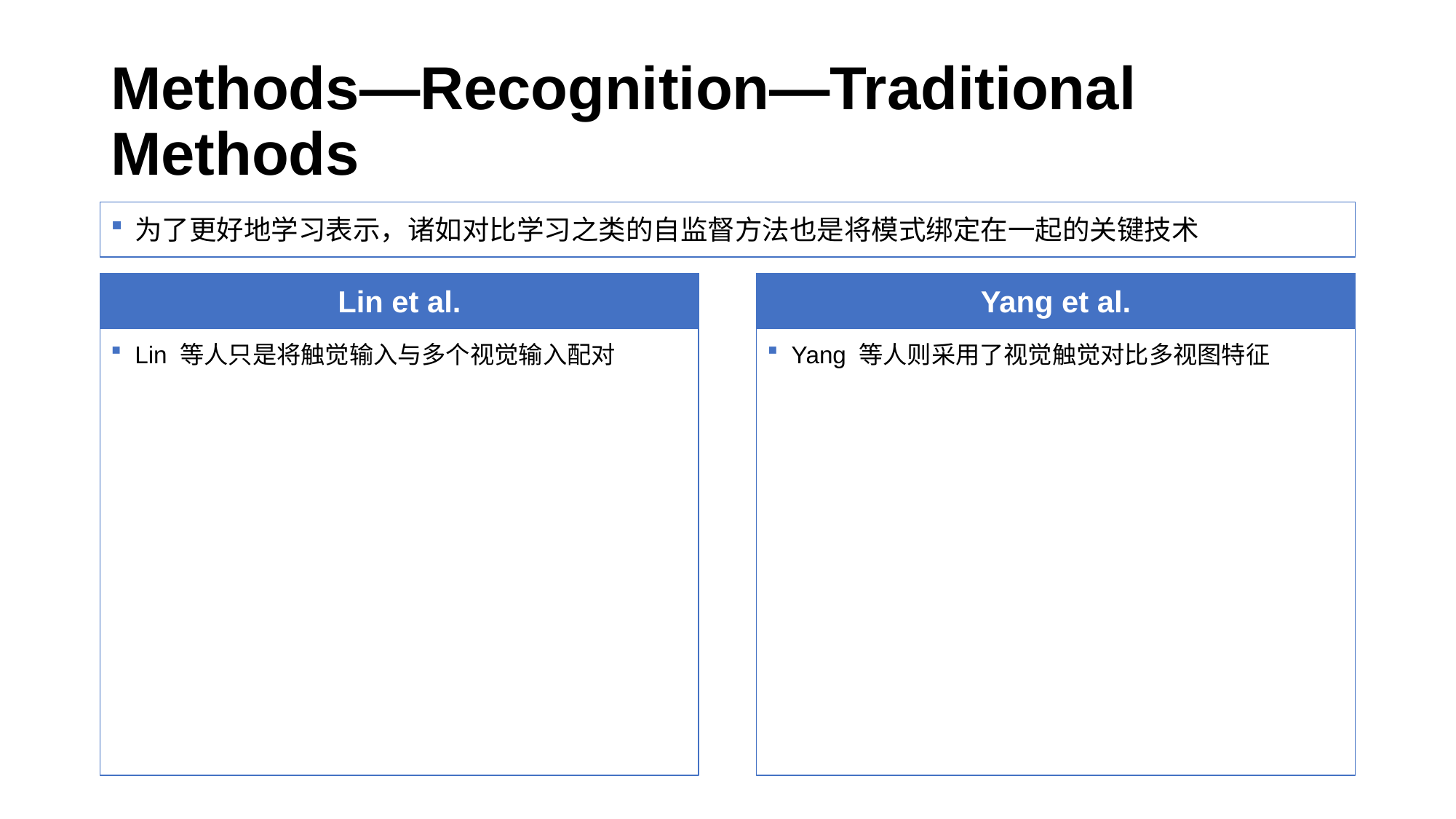

# Methods—Recognition—Traditional Methods
为了更好地学习表示，诸如对比学习之类的自监督方法也是将模式绑定在一起的关键技术
Lin et al.
Yang et al.
Lin 等人只是将触觉输入与多个视觉输入配对

Yang 等人则采用了视觉触觉对比多视图特征